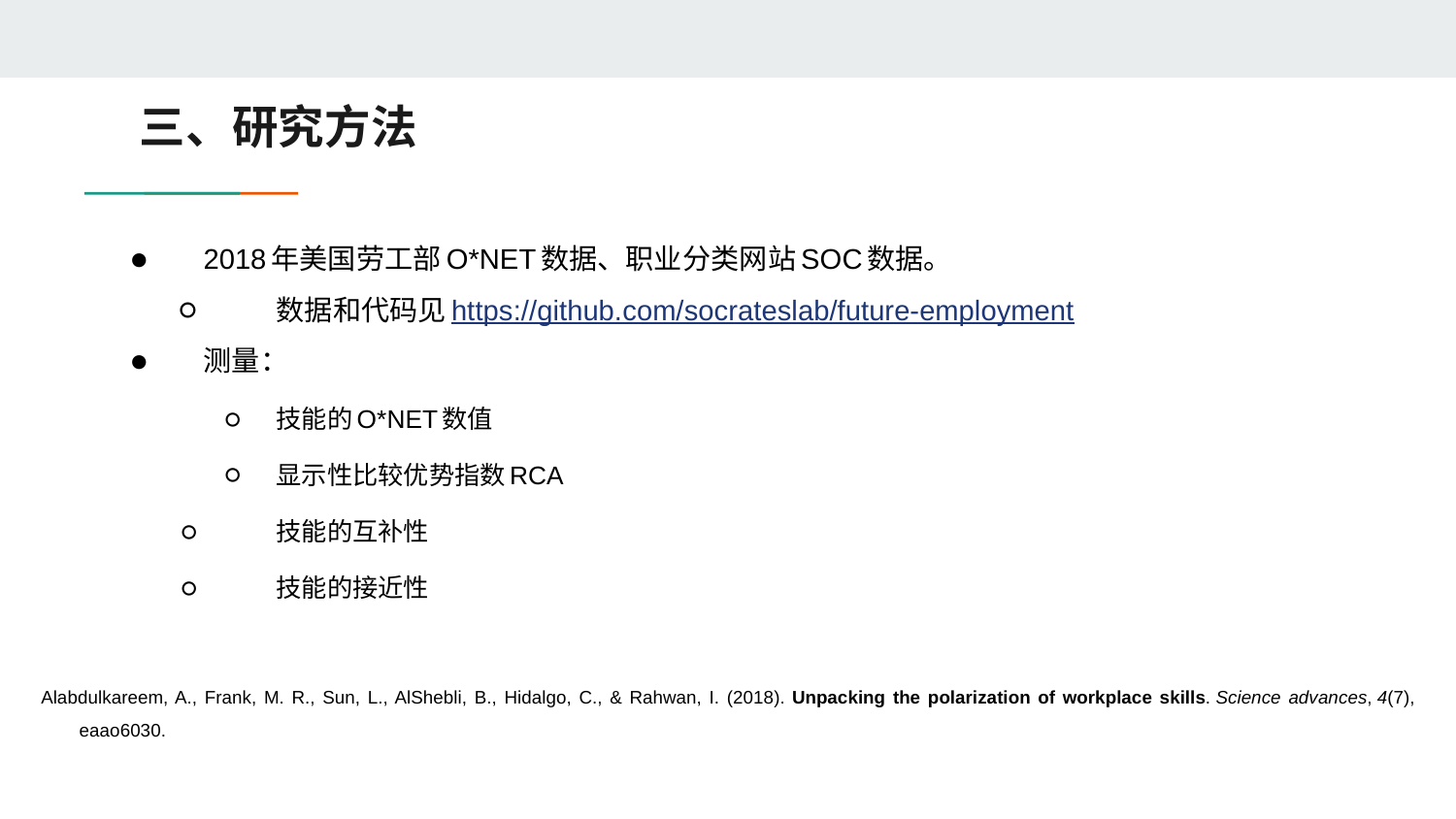

# 三、研究方法

2018年美国劳工部O*NET数据、职业分类网站SOC数据。
数据和代码见https://github.com/socrateslab/future-employment
测量：
技能的O*NET数值
显示性比较优势指数RCA
技能的互补性
技能的接近性

Alabdulkareem, A., Frank, M. R., Sun, L., AlShebli, B., Hidalgo, C., & Rahwan, I. (2018). Unpacking the polarization of workplace skills. Science advances, 4(7), eaao6030.